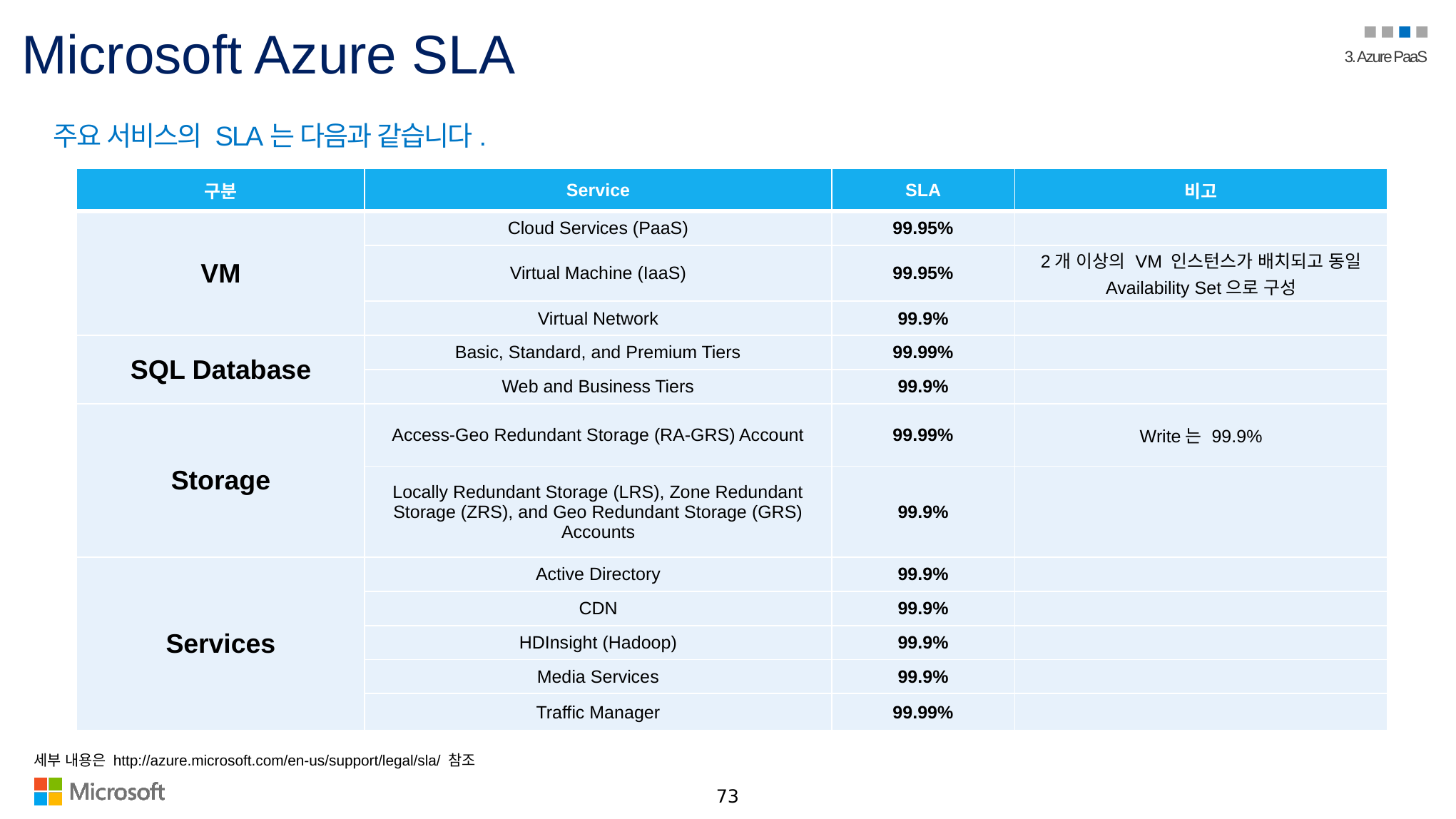

# Microsoft Azure SLA
Azure의 주요 서비스의 SLA는 다음과 같음.
주요 서비스의 SLA는 다음과 같습니다.
| 구분 | Service | SLA | 비고 |
| --- | --- | --- | --- |
| VM | Cloud Services (PaaS) | 99.95% |  |
|  | Virtual Machine (IaaS) | 99.95% | 2개 이상의 VM 인스턴스가 배치되고 동일 Availability Set으로 구성 |
|  | Virtual Network | 99.9% |  |
| SQL Database | Basic, Standard, and Premium Tiers | 99.99% |  |
|  | Web and Business Tiers | 99.9% |  |
| Storage | Access-Geo Redundant Storage (RA-GRS) Account | 99.99% | Write는 99.9% |
|  | Locally Redundant Storage (LRS), Zone Redundant Storage (ZRS), and Geo Redundant Storage (GRS) Accounts | 99.9% |  |
| Services | Active Directory | 99.9% |  |
|  | CDN | 99.9% |  |
|  | HDInsight (Hadoop) | 99.9% |  |
|  | Media Services | 99.9% |  |
|  | Traffic Manager | 99.99% |  |
세부 내용은 http://azure.microsoft.com/en-us/support/legal/sla/ 참조
http://azure.microsoft.com/en-us/support/legal/sla/